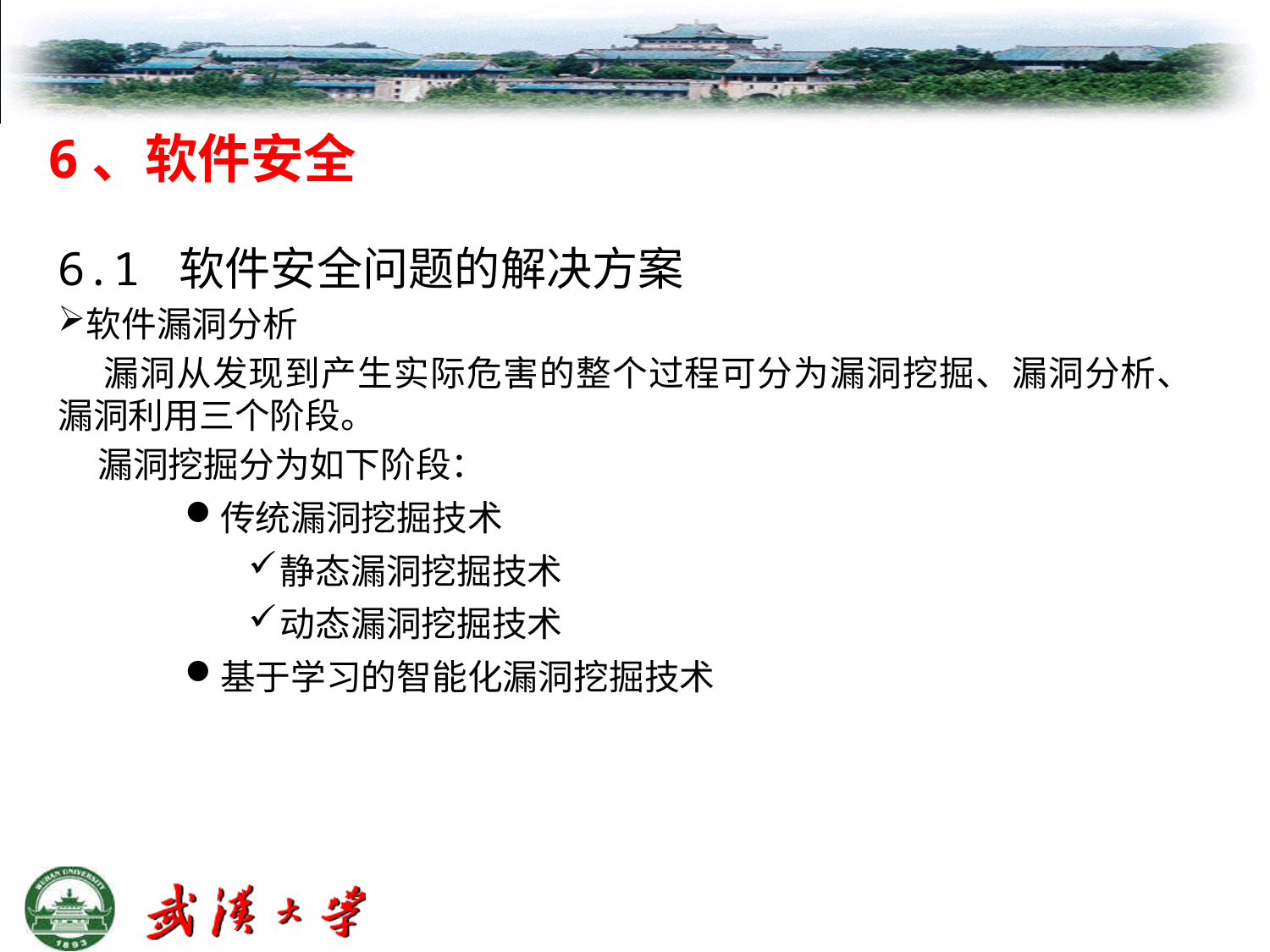

6、软件安全
6.1 软件安全问题的解决方案
软件漏洞分析
    漏洞从发现到产生实际危害的整个过程可分为漏洞挖掘、漏洞分析、漏洞利用三个阶段。
    漏洞挖掘分为如下阶段：
传统漏洞挖掘技术
静态漏洞挖掘技术
动态漏洞挖掘技术
基于学习的智能化漏洞挖掘技术